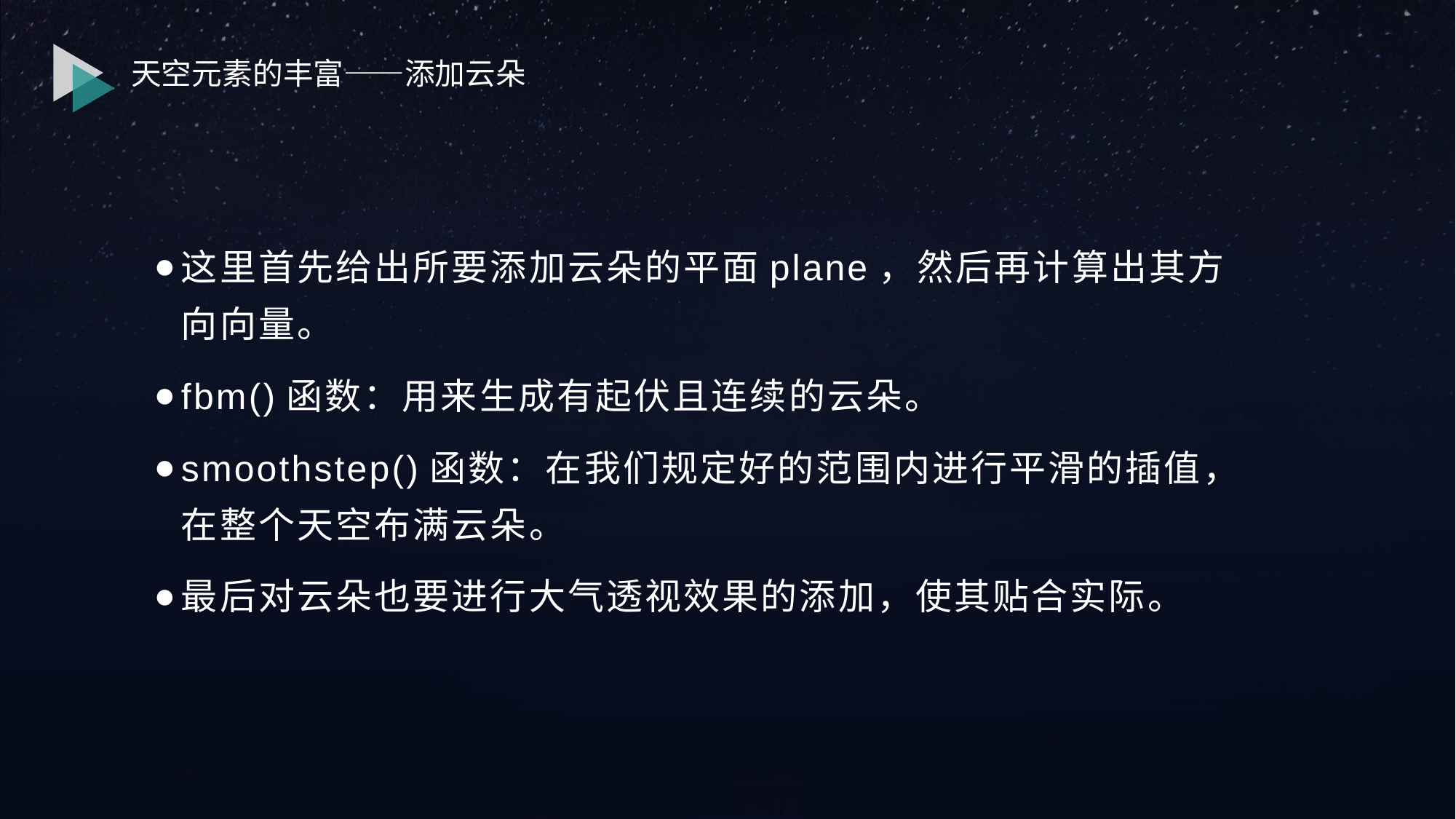

天空元素的丰富——添加云朵
这里首先给出所要添加云朵的平面plane，然后再计算出其方向向量。
fbm()函数：用来生成有起伏且连续的云朵。
smoothstep()函数：在我们规定好的范围内进行平滑的插值，在整个天空布满云朵。
最后对云朵也要进行大气透视效果的添加，使其贴合实际。